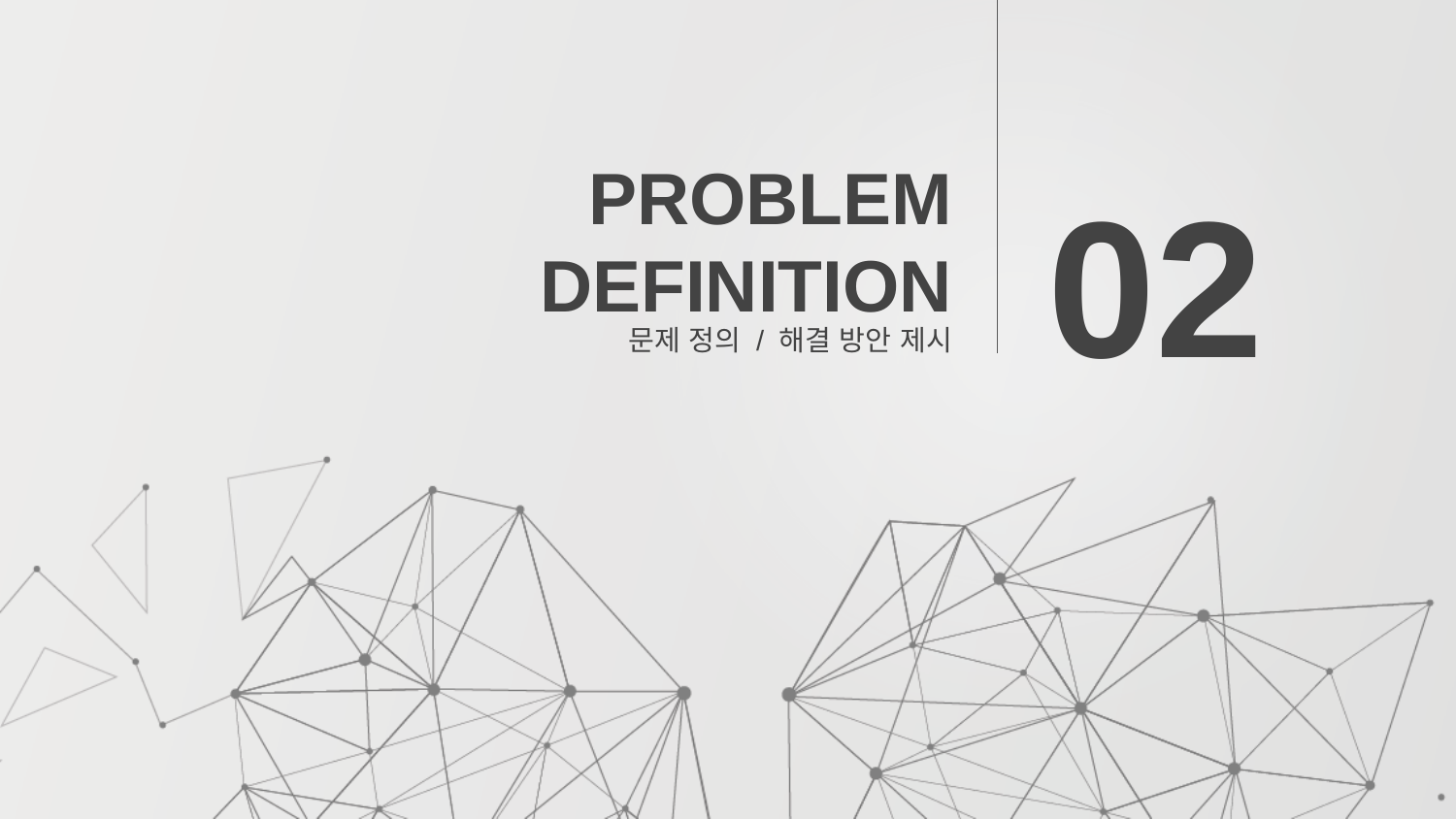

# PROBLEM DEFINITION
02
문제 정의 / 해결 방안 제시